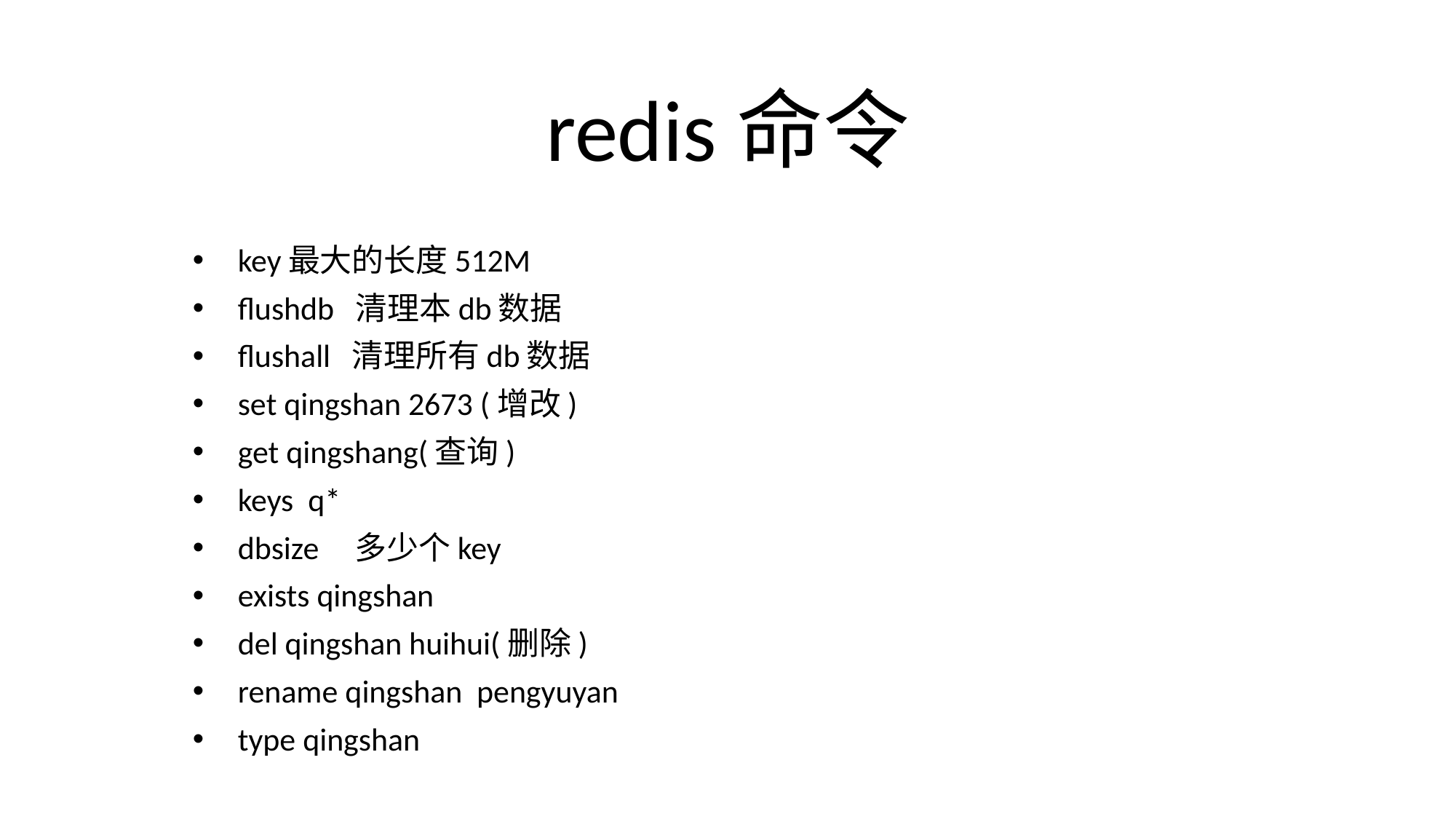

# redis命令
key最大的长度512M
flushdb  清理本db数据
flushall  清理所有db数据
set qingshan 2673 (增改)
get qingshang(查询)
keys  q*
dbsize    多少个key
exists qingshan
del qingshan huihui(删除)
rename qingshan  pengyuyan
type qingshan